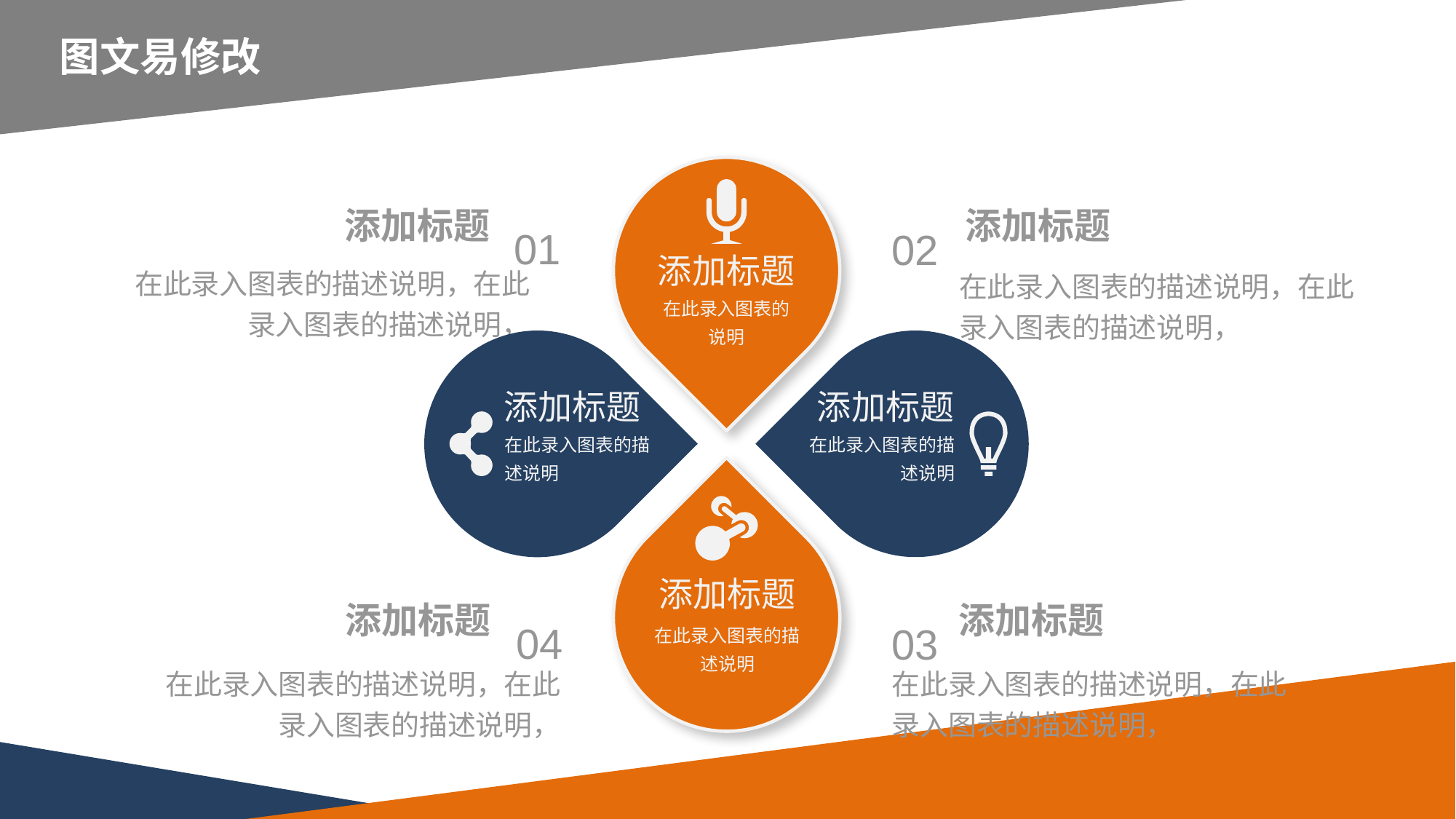

延时符
图文易修改

01
02
添加标题
添加标题
添加标题
在此录入图表的描述说明，在此录入图表的描述说明，
在此录入图表的描述说明，在此录入图表的描述说明，
在此录入图表的说明

添加标题
添加标题
在此录入图表的描述说明
在此录入图表的描述说明

添加标题
04
03
添加标题
添加标题
在此录入图表的描述说明
在此录入图表的描述说明，在此录入图表的描述说明，
在此录入图表的描述说明，在此录入图表的描述说明，